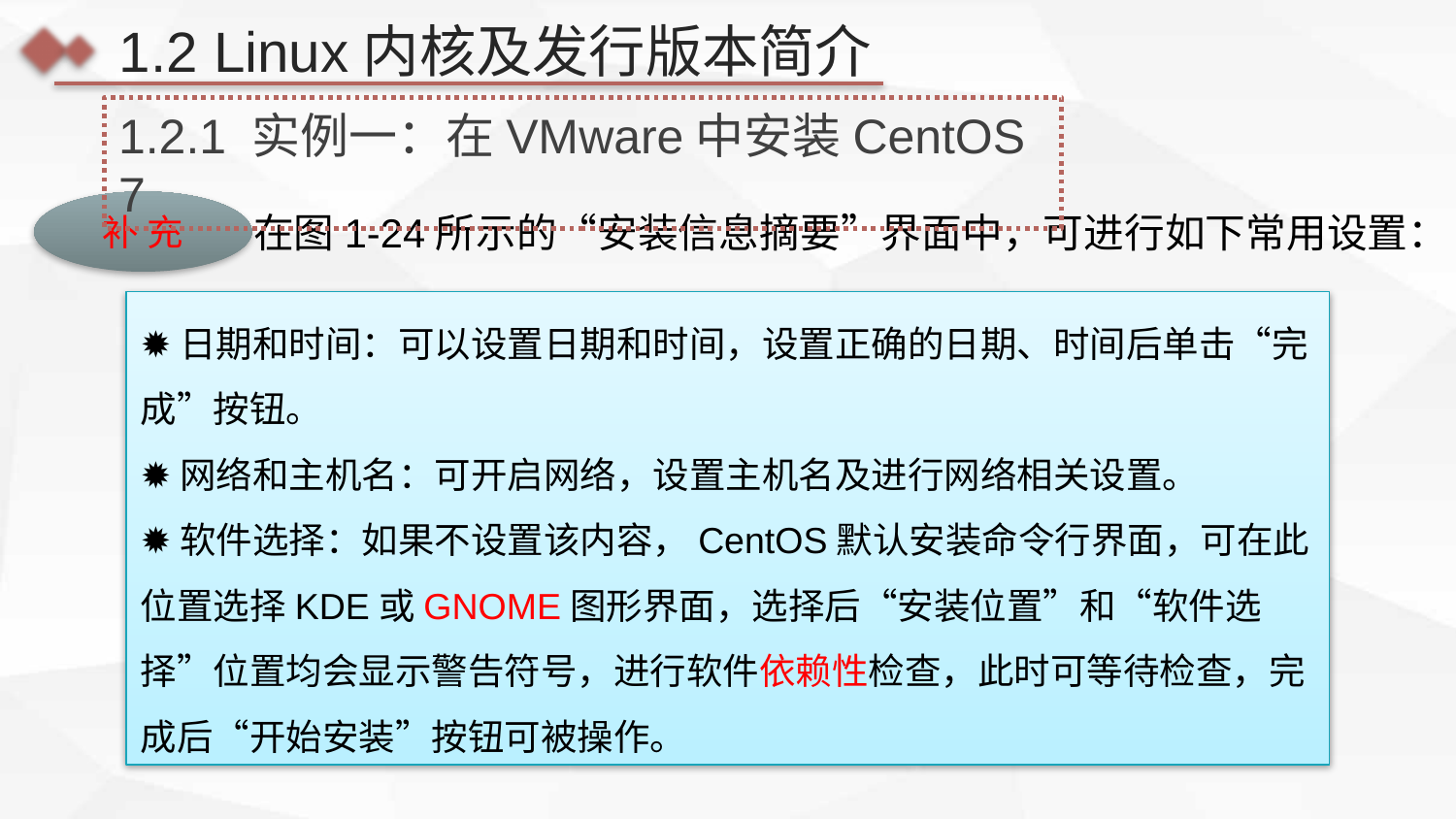

1.2 Linux内核及发行版本简介

1.2.1 实例一：在VMware中安装CentOS 7
补 充
在图1-24所示的“安装信息摘要”界面中，可进行如下常用设置：
✹日期和时间：可以设置日期和时间，设置正确的日期、时间后单击“完成”按钮。
✹网络和主机名：可开启网络，设置主机名及进行网络相关设置。
✹软件选择：如果不设置该内容，CentOS默认安装命令行界面，可在此位置选择KDE或GNOME图形界面，选择后“安装位置”和“软件选择”位置均会显示警告符号，进行软件依赖性检查，此时可等待检查，完成后“开始安装”按钮可被操作。